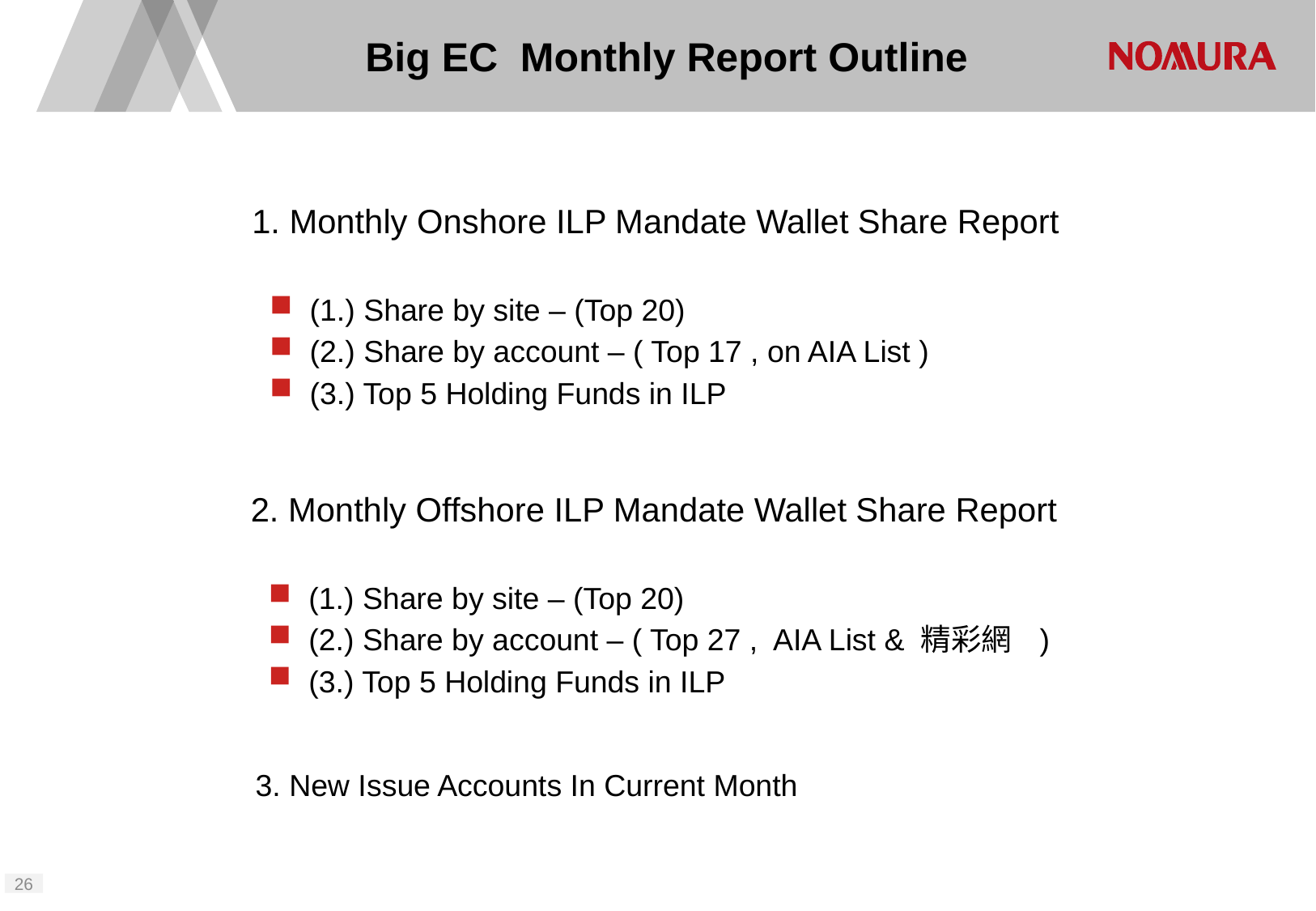

# Big EC  Monthly Report Outline
1. Monthly Onshore ILP Mandate Wallet Share Report

  (1.) Share by site – (Top 20)
  (2.) Share by account – ( Top 17 , on AIA List )
  (3.) Top 5 Holding Funds in ILP
2. Monthly Offshore ILP Mandate Wallet Share Report

  (1.) Share by site – (Top 20)
  (2.) Share by account – ( Top 27 ,  AIA List & 精彩網   )
  (3.) Top 5 Holding Funds in ILP
3. New Issue Accounts In Current Month
26